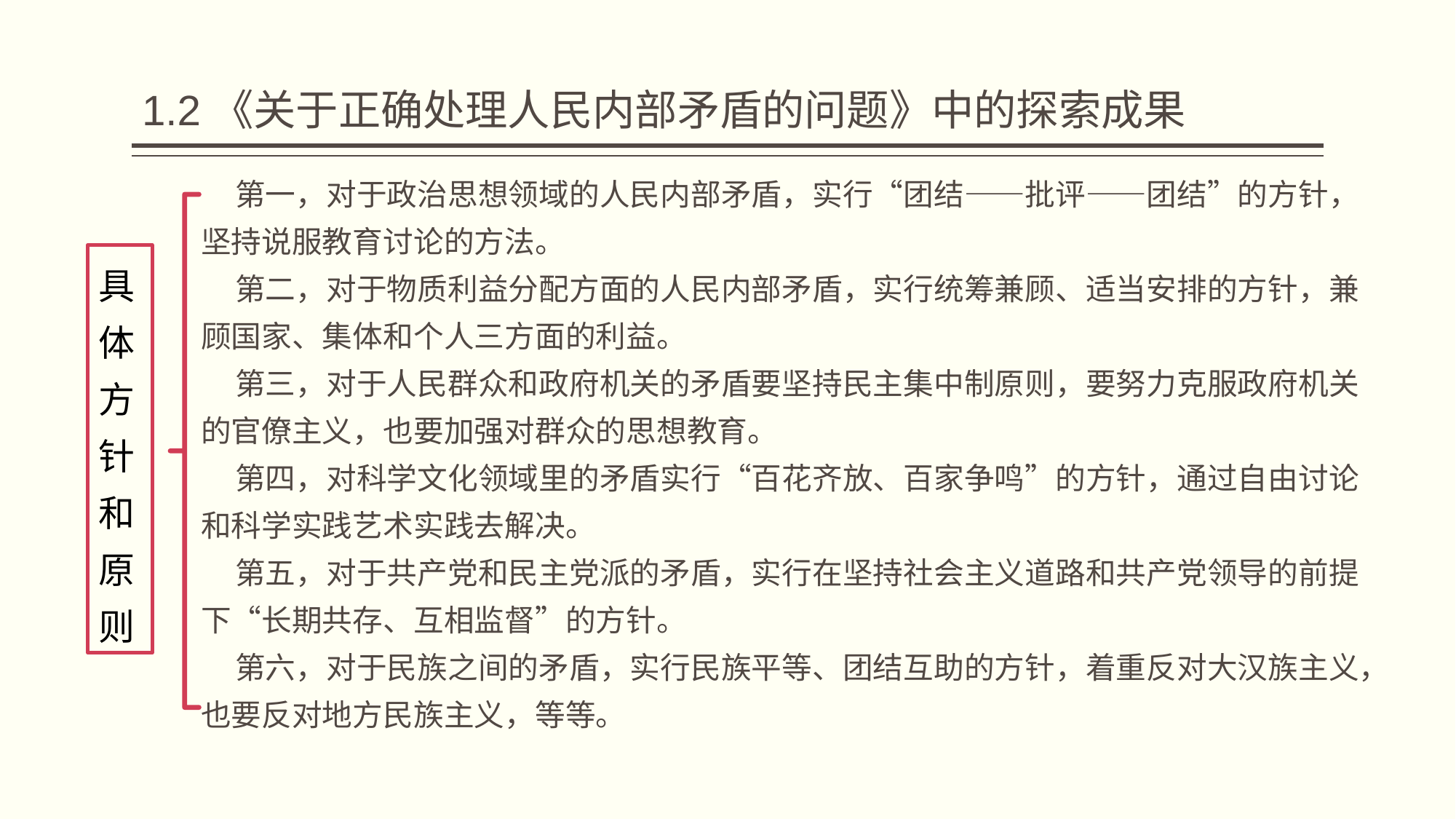

# 1.2《关于正确处理人民内部矛盾的问题》中的探索成果
    第一，对于政治思想领域的人民内部矛盾，实行“团结——批评——团结”的方针，坚持说服教育讨论的方法。
    第二，对于物质利益分配方面的人民内部矛盾，实行统筹兼顾、适当安排的方针，兼顾国家、集体和个人三方面的利益。
    第三，对于人民群众和政府机关的矛盾要坚持民主集中制原则，要努力克服政府机关的官僚主义，也要加强对群众的思想教育。
    第四，对科学文化领域里的矛盾实行“百花齐放、百家争鸣”的方针，通过自由讨论和科学实践艺术实践去解决。
    第五，对于共产党和民主党派的矛盾，实行在坚持社会主义道路和共产党领导的前提下“长期共存、互相监督”的方针。
    第六，对于民族之间的矛盾，实行民族平等、团结互助的方针，着重反对大汉族主义，也要反对地方民族主义，等等。

具体方针和原则